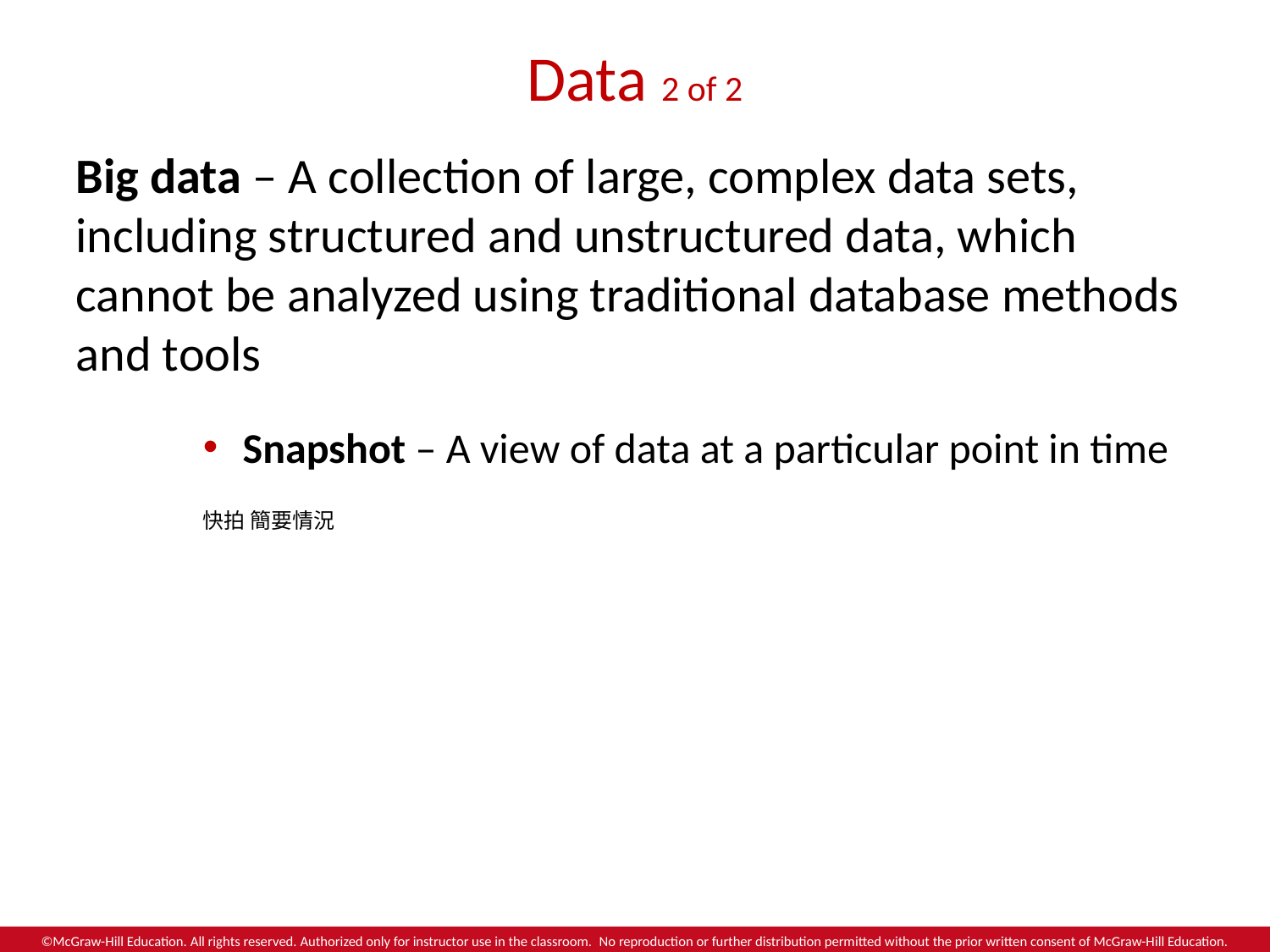

# Data 2 of 2
Big data – A collection of large, complex data sets, including structured and unstructured data, which cannot be analyzed using traditional database methods and tools
Snapshot – A view of data at a particular point in time
快拍 簡要情況